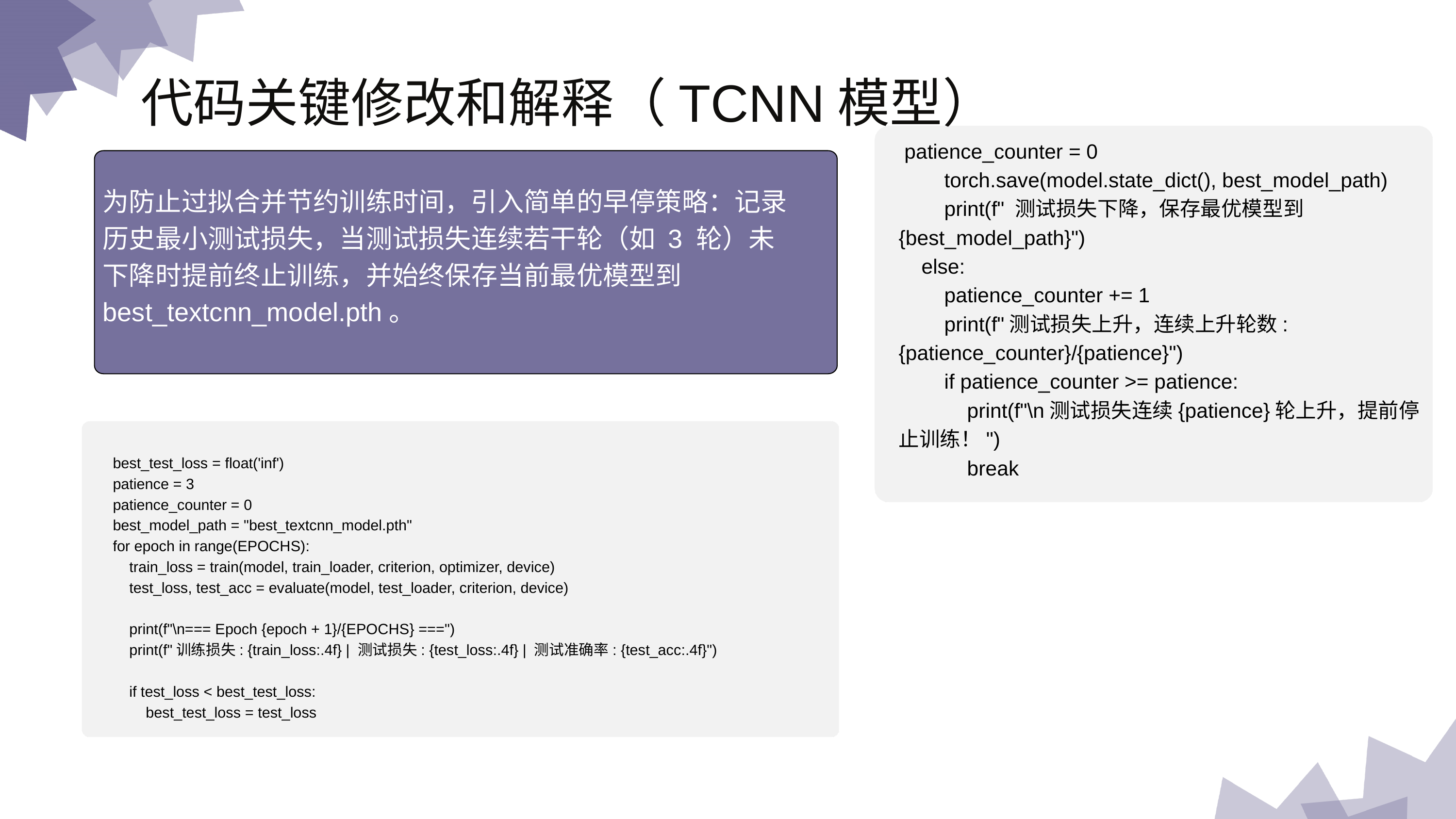

代码关键修改和解释（TCNN模型）

 patience_counter = 0
        torch.save(model.state_dict(), best_model_path)
        print(f" 测试损失下降，保存最优模型到 {best_model_path}")
    else:
        patience_counter += 1
        print(f"测试损失上升，连续上升轮数: {patience_counter}/{patience}")
        if patience_counter >= patience:
            print(f"\n测试损失连续{patience}轮上升，提前停止训练！")
            break

为防止过拟合并节约训练时间，引入简单的早停策略：记录历史最小测试损失，当测试损失连续若干轮（如 3 轮）未下降时提前终止训练，并始终保存当前最优模型到 best_textcnn_model.pth。

best_test_loss = float('inf')
patience = 3
patience_counter = 0
best_model_path = "best_textcnn_model.pth"
for epoch in range(EPOCHS):
    train_loss = train(model, train_loader, criterion, optimizer, device)
    test_loss, test_acc = evaluate(model, test_loader, criterion, device)

    print(f"\n=== Epoch {epoch + 1}/{EPOCHS} ===")
    print(f"训练损失: {train_loss:.4f} | 测试损失: {test_loss:.4f} | 测试准确率: {test_acc:.4f}")

    if test_loss < best_test_loss:
        best_test_loss = test_loss

演示文稿是一种实用的工具，可以是演示，演讲，报告等。大部分时间，它们都是在为观众服务。